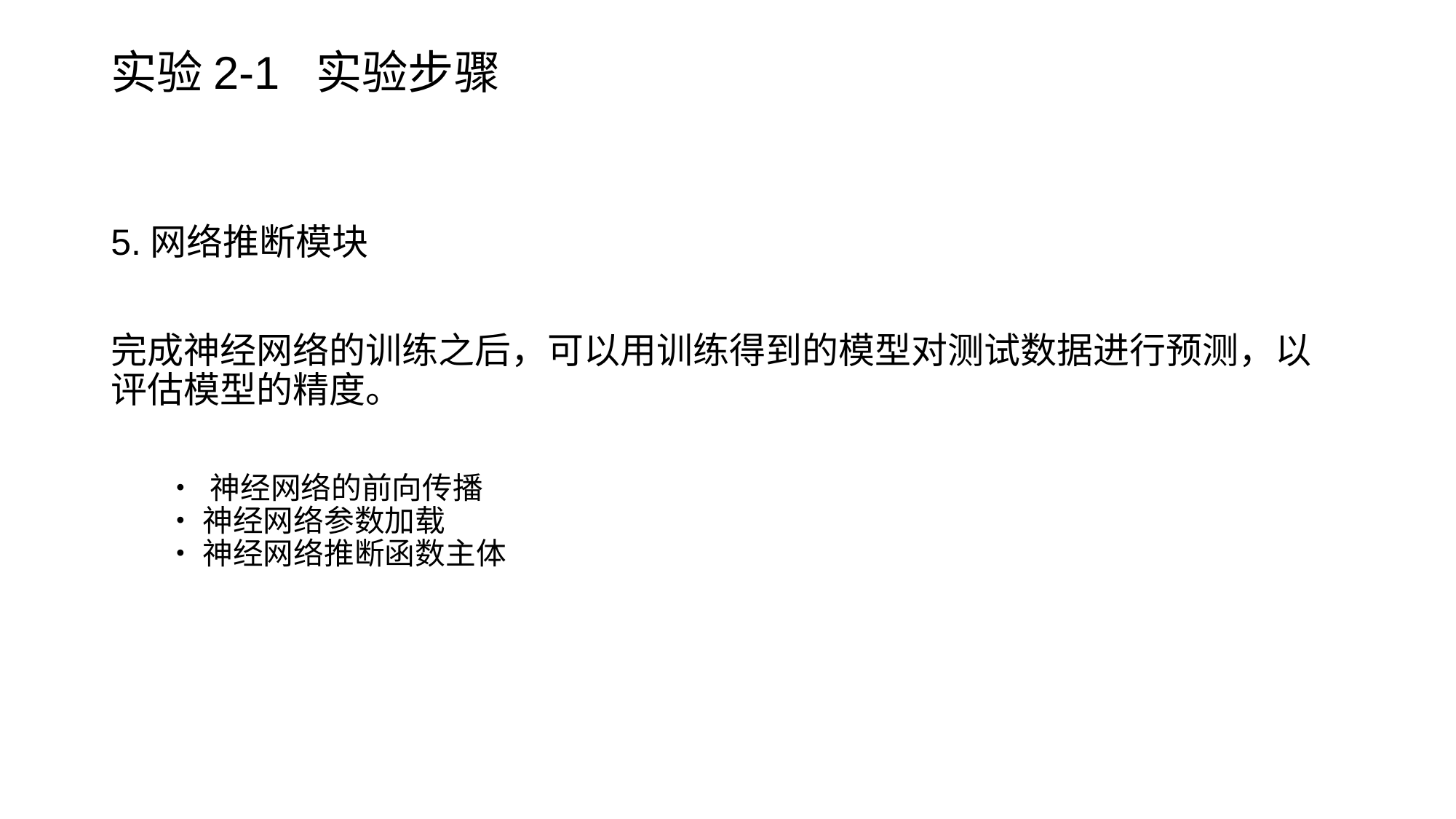

# 实验2-1  实验步骤
5.网络推断模块

完成神经网络的训练之后，可以用训练得到的模型对测试数据进行预测，以评估模型的精度。

• 神经网络的前向传播
• 神经网络参数加载
• 神经网络推断函数主体